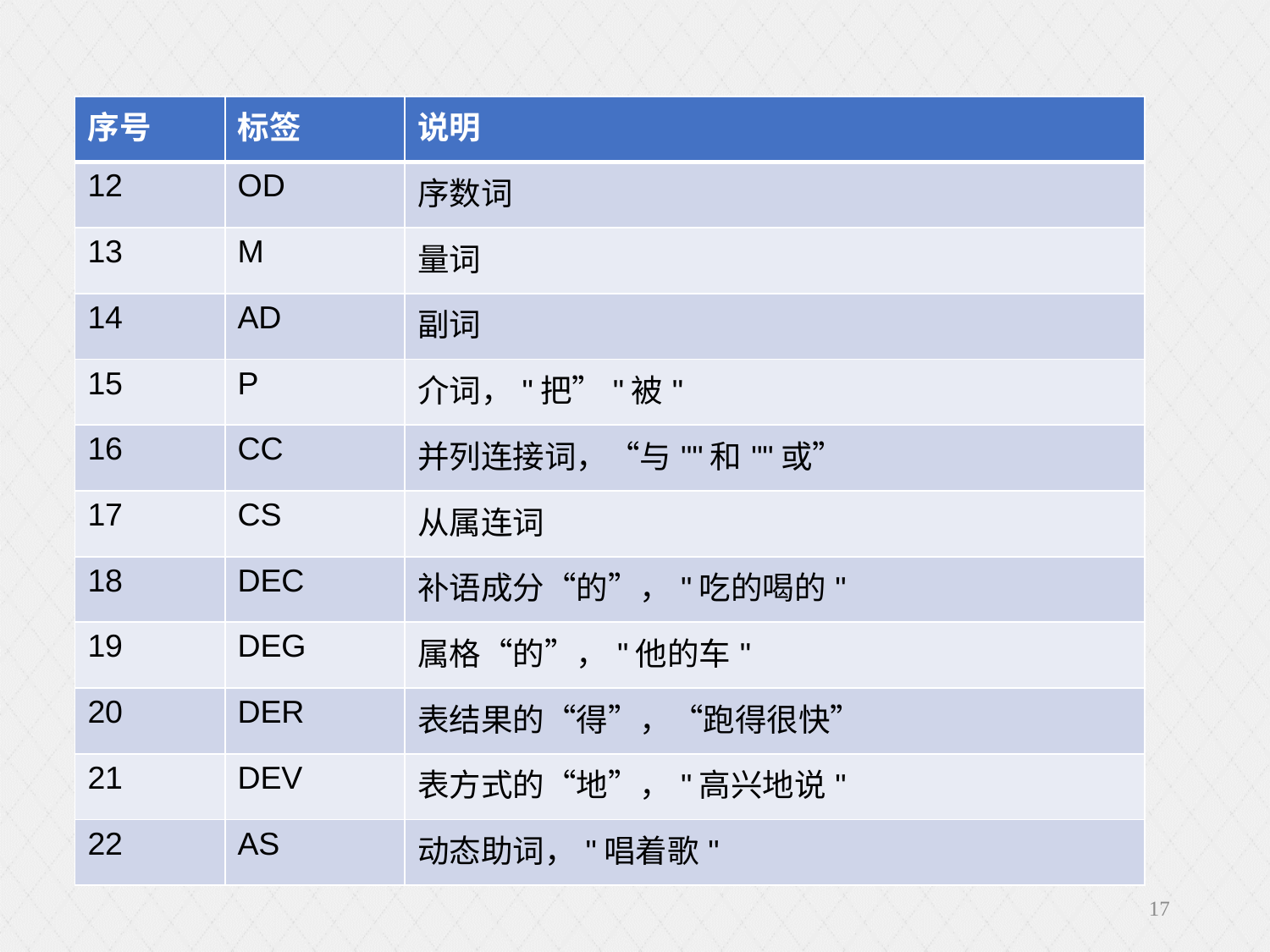

| 序号 | 标签 | 说明 |
| --- | --- | --- |
| 12 | OD | 序数词 |
| 13 | M | 量词 |
| 14 | AD | 副词 |
| 15 | P | 介词，"把”"被" |
| 16 | CC | 并列连接词，“与""和""或” |
| 17 | CS | 从属连词 |
| 18 | DEC | 补语成分“的”，"吃的喝的" |
| 19 | DEG | 属格“的”，"他的车" |
| 20 | DER | 表结果的“得”，“跑得很快” |
| 21 | DEV | 表方式的“地”，"高兴地说" |
| 22 | AS | 动态助词，"唱着歌" |
17